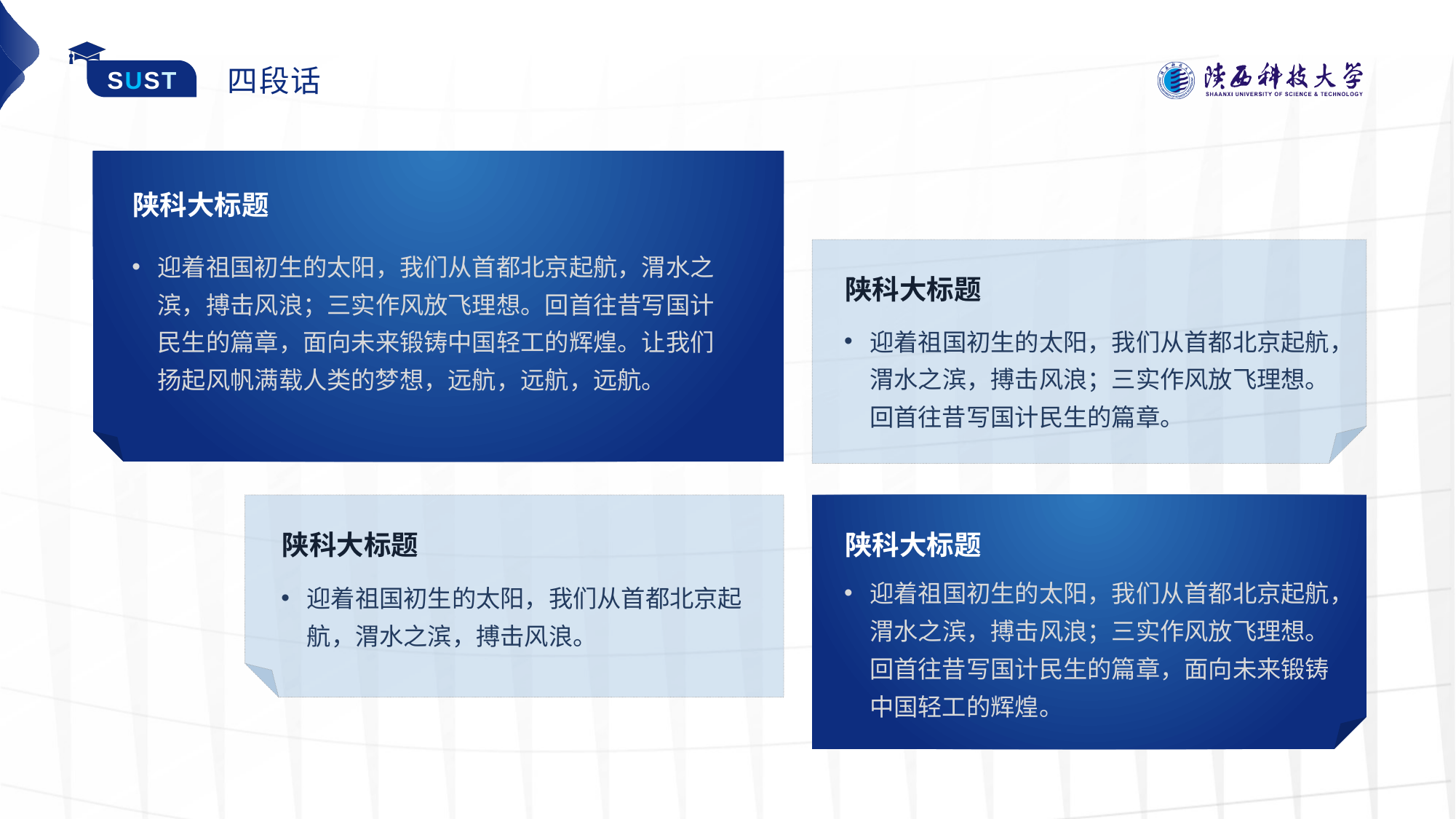

四段话

陕科大标题
迎着祖国初生的太阳，我们从首都北京起航，渭水之滨，搏击风浪；三实作风放飞理想。回首往昔写国计民生的篇章，面向未来锻铸中国轻工的辉煌。让我们扬起风帆满载人类的梦想，远航，远航，远航。

陕科大标题
迎着祖国初生的太阳，我们从首都北京起航，渭水之滨，搏击风浪；三实作风放飞理想。回首往昔写国计民生的篇章。

陕科大标题
陕科大标题
迎着祖国初生的太阳，我们从首都北京起航，渭水之滨，搏击风浪；三实作风放飞理想。回首往昔写国计民生的篇章，面向未来锻铸中国轻工的辉煌。
迎着祖国初生的太阳，我们从首都北京起航，渭水之滨，搏击风浪。